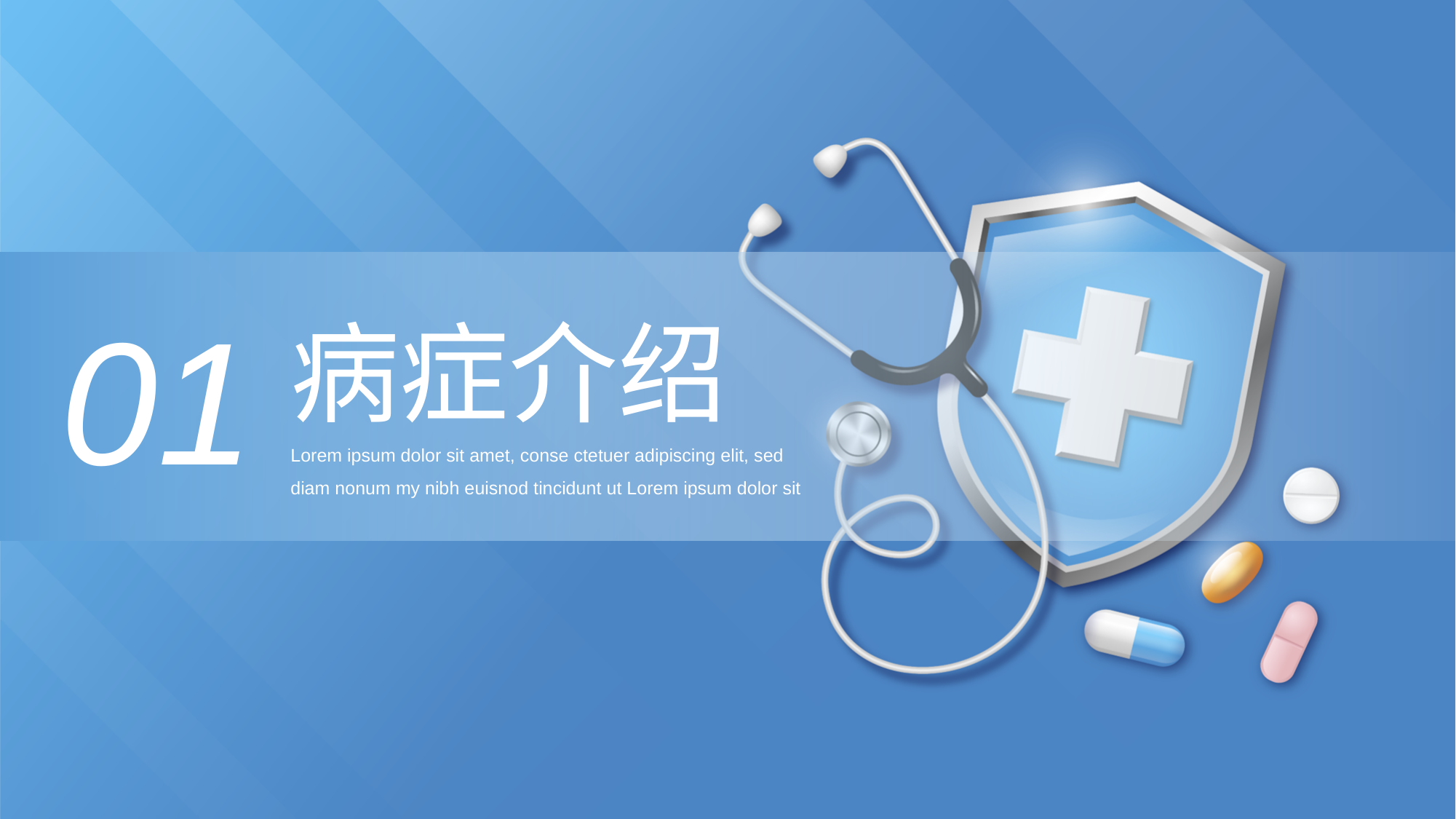

01
病症介绍
Lorem ipsum dolor sit amet, conse ctetuer adipiscing elit, sed diam nonum my nibh euisnod tincidunt ut Lorem ipsum dolor sit